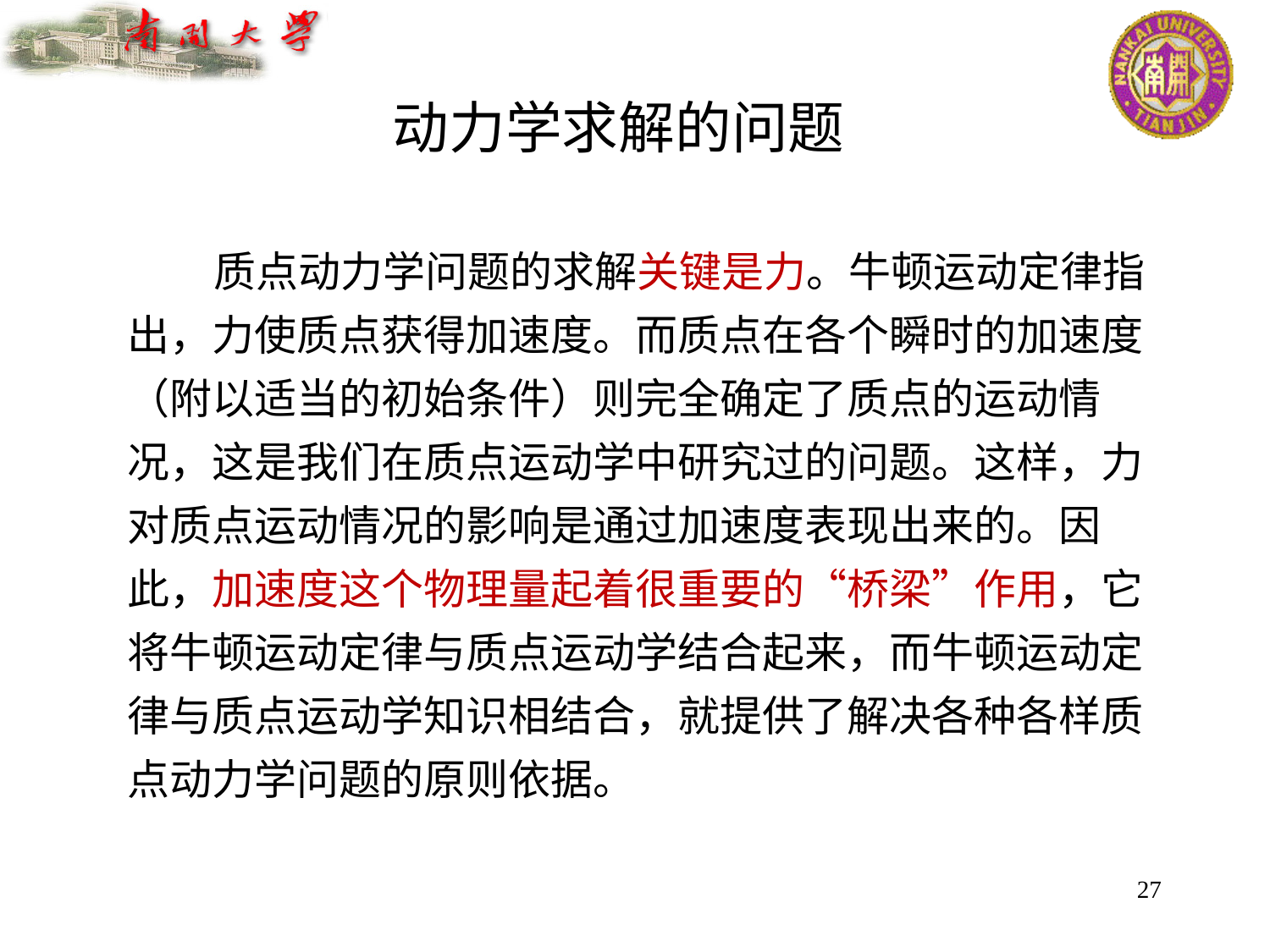

动力学求解的问题
        质点动力学问题的求解关键是力。牛顿运动定律指出，力使质点获得加速度。而质点在各个瞬时的加速度（附以适当的初始条件）则完全确定了质点的运动情况，这是我们在质点运动学中研究过的问题。这样，力对质点运动情况的影响是通过加速度表现出来的。因此，加速度这个物理量起着很重要的“桥梁”作用，它将牛顿运动定律与质点运动学结合起来，而牛顿运动定律与质点运动学知识相结合，就提供了解决各种各样质点动力学问题的原则依据。
27